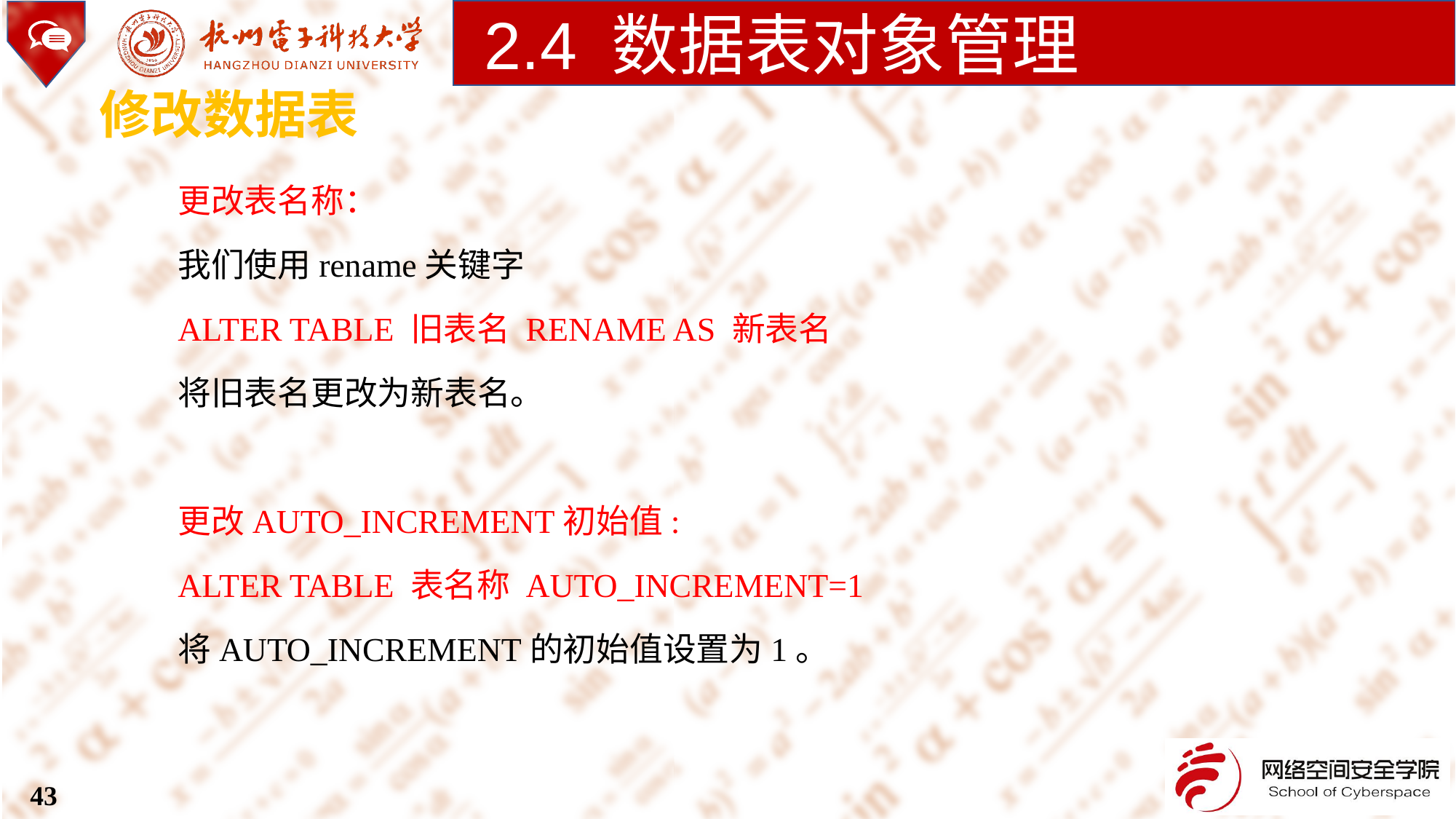

2.4 数据表对象管理
修改数据表
更改表名称：
我们使用rename关键字
ALTER TABLE 旧表名 RENAME AS 新表名
将旧表名更改为新表名。

更改AUTO_INCREMENT初始值:
ALTER TABLE 表名称 AUTO_INCREMENT=1
将AUTO_INCREMENT的初始值设置为1。
43